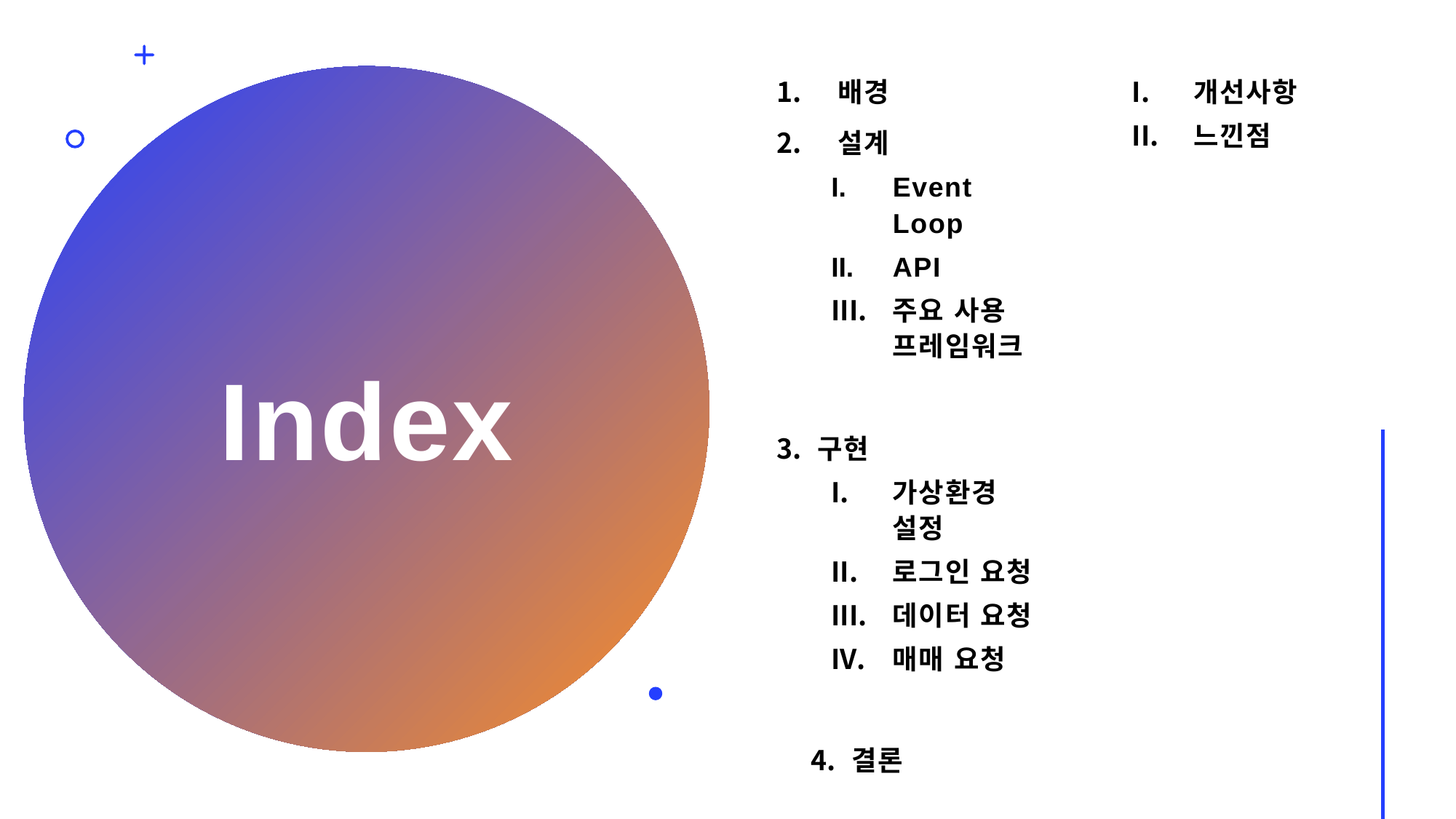

배경
설계
Event Loop
API
주요 사용 프레임워크

구현
가상환경 설정
로그인 요청
데이터 요청
매매 요청

결론
개선사항
느낀점

# Index